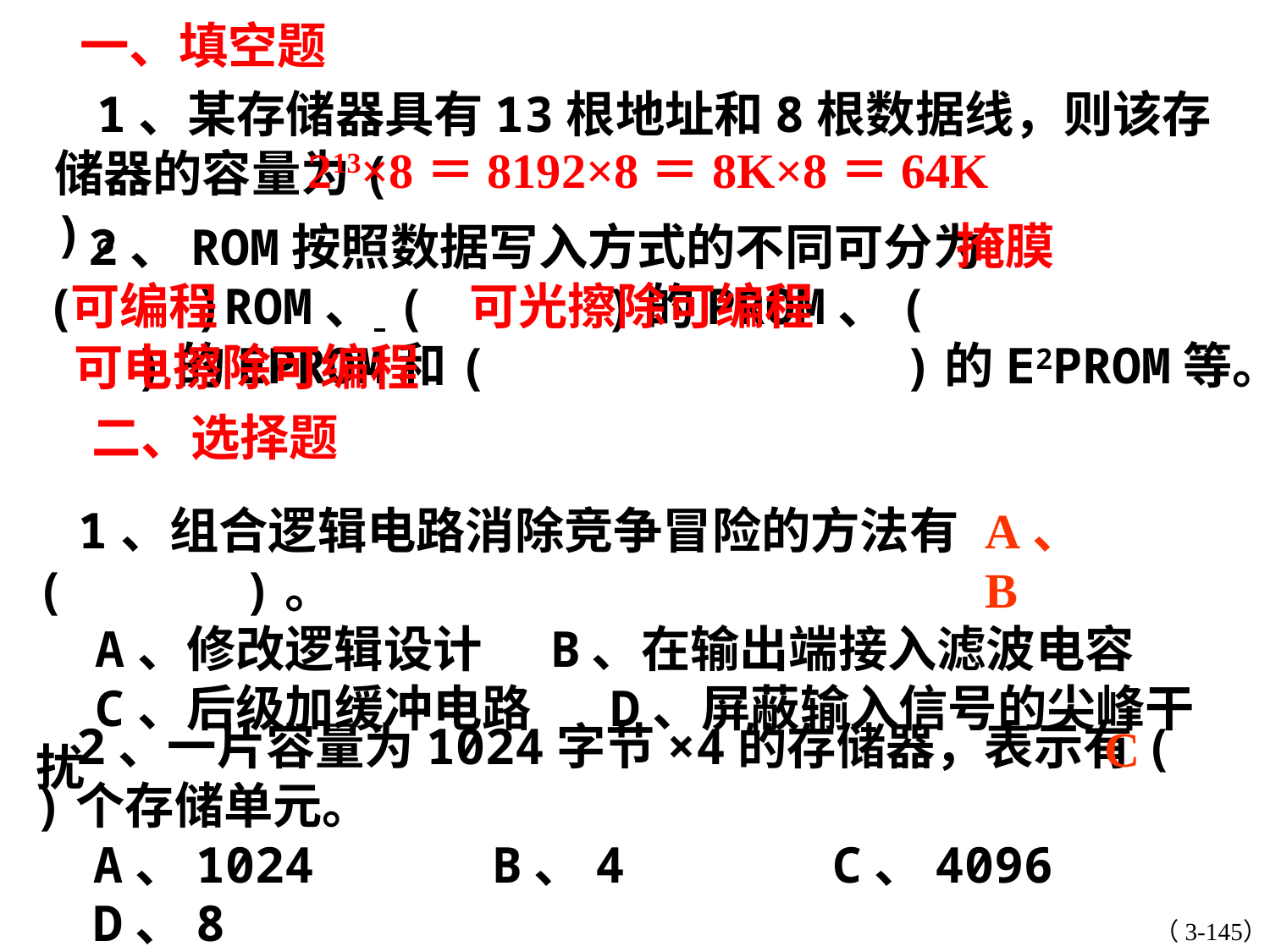

一、填空题
    1、某存储器具有13根地址和8根数据线，则该存储器的容量为(                             )。
213×8＝8192×8＝8K×8＝64K
掩膜
    2、ROM按照数据写入方式的不同可分为(    )ROM、 (      )的PROM、(              )的EPROM和(              )的E2PROM等。
可编程
可光擦除可编程
可电擦除可编程
二、选择题
    1、组合逻辑电路消除竞争冒险的方法有(      )。
  A、修改逻辑设计     B、在输出端接入滤波电容
  C、后级加缓冲电路      D、屏蔽输入信号的尖峰干扰
A、B
    2、一片容量为1024字节×4的存储器，表示有(  )个存储单元。
  A、1024      B、4       C、4096        D、8
C
（3-145）